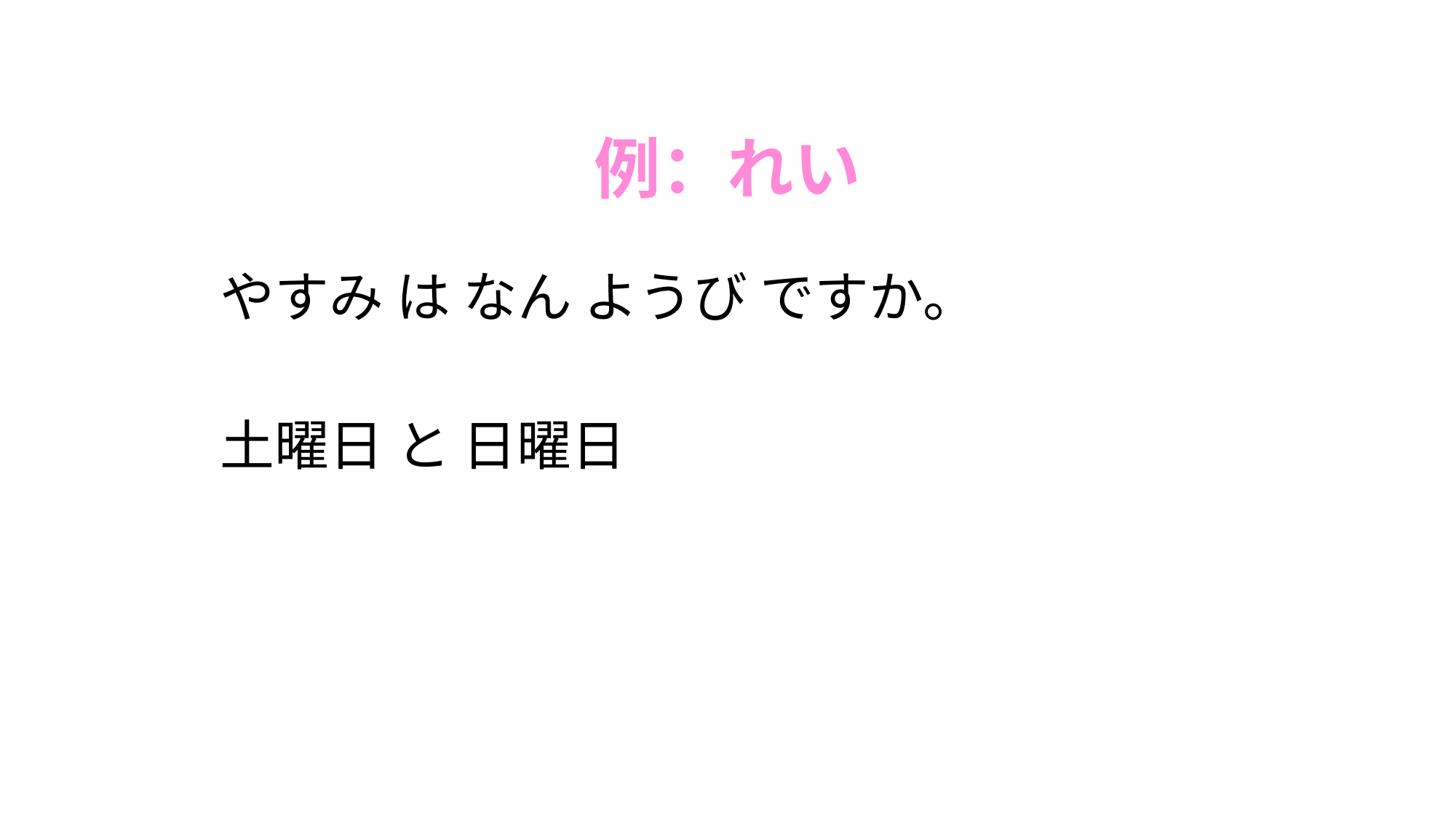

# 例：れい
	やすみ は なん ようび ですか。

	土曜日 と 日曜日